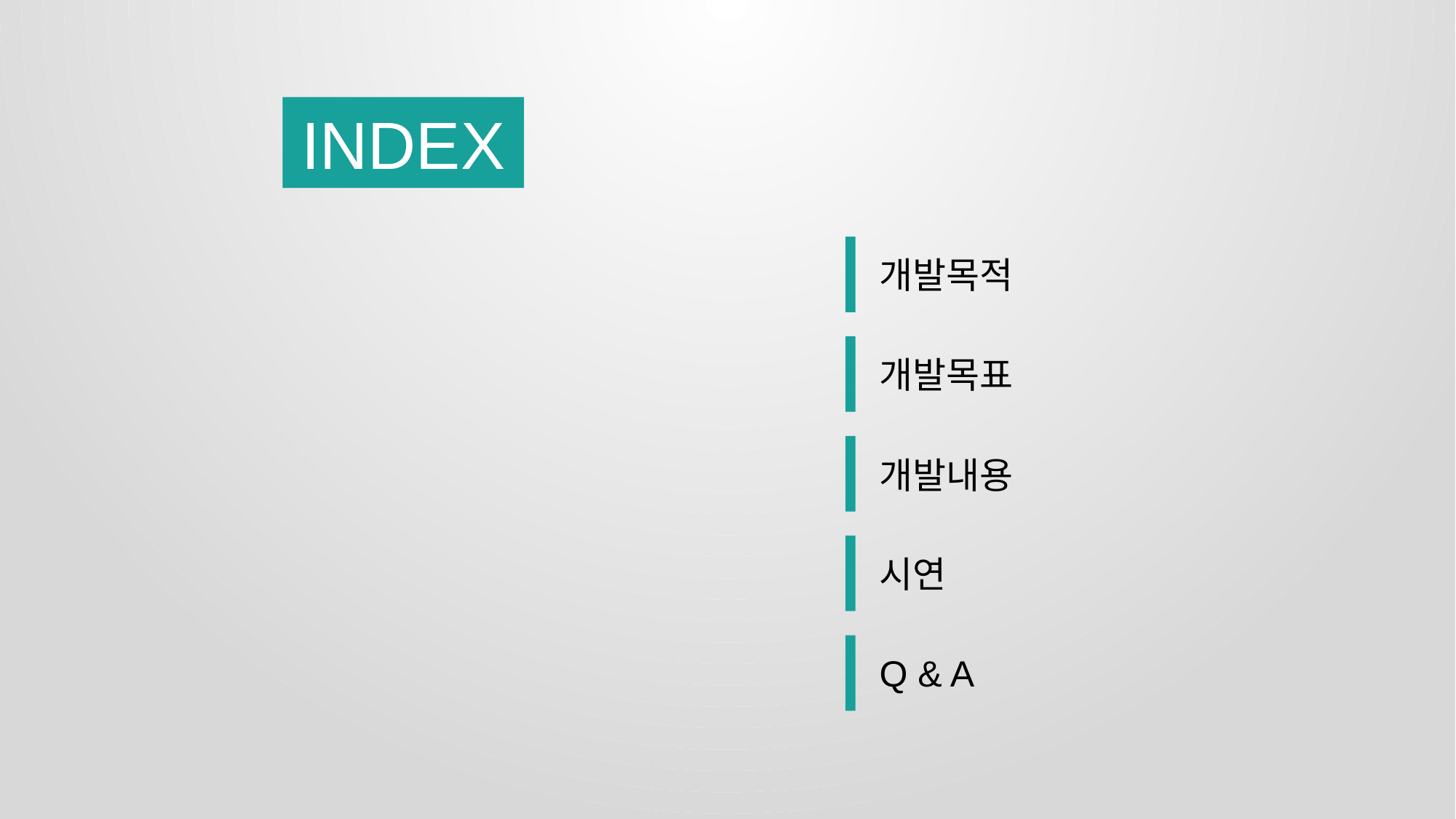

INDEX

개발목적

개발목표

개발내용

시연

Q & A